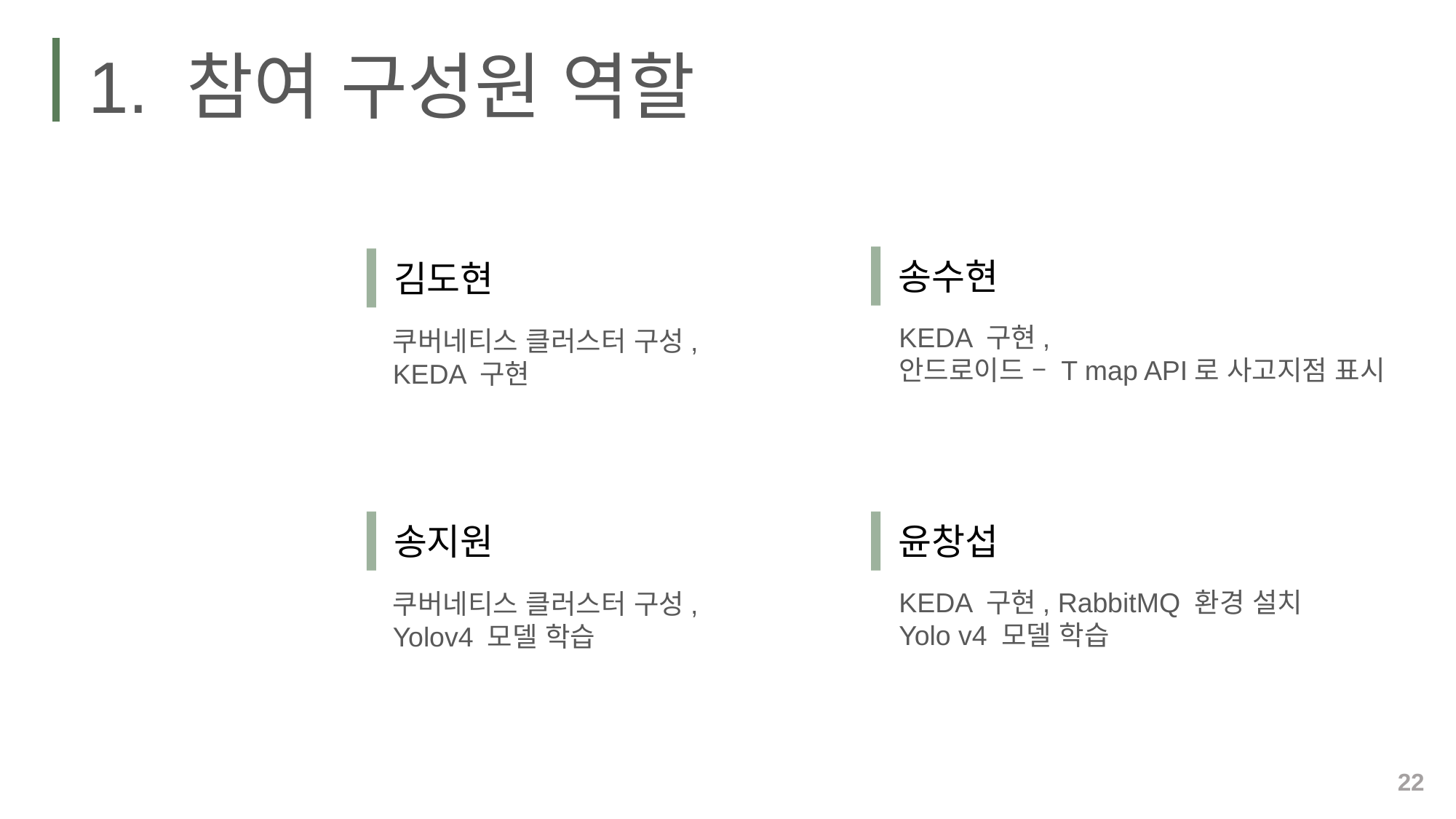

1. 참여 구성원 역할
송수현
김도현
KEDA 구현,
안드로이드 – T map API로 사고지점 표시

쿠버네티스 클러스터 구성,
KEDA 구현
윤창섭
송지원
KEDA 구현, RabbitMQ 환경 설치
Yolo v4 모델 학습
쿠버네티스 클러스터 구성,
Yolov4 모델 학습
22